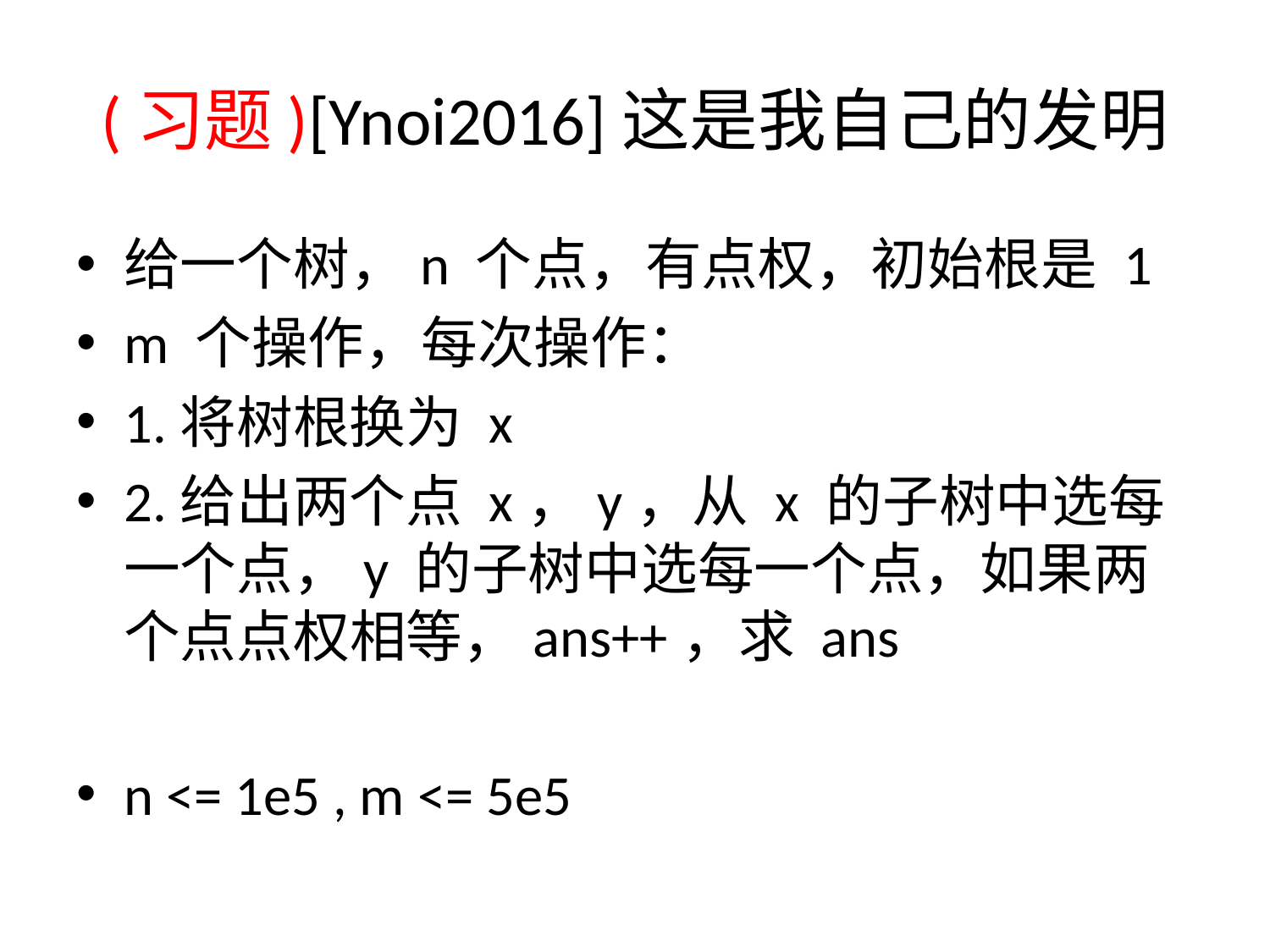

# (习题)[Ynoi2016]这是我自己的发明
给一个树，n 个点，有点权，初始根是 1
m 个操作，每次操作：
1.将树根换为 x
2.给出两个点 x，y，从 x 的子树中选每一个点，y 的子树中选每一个点，如果两个点点权相等，ans++，求 ans

n <= 1e5 , m <= 5e5